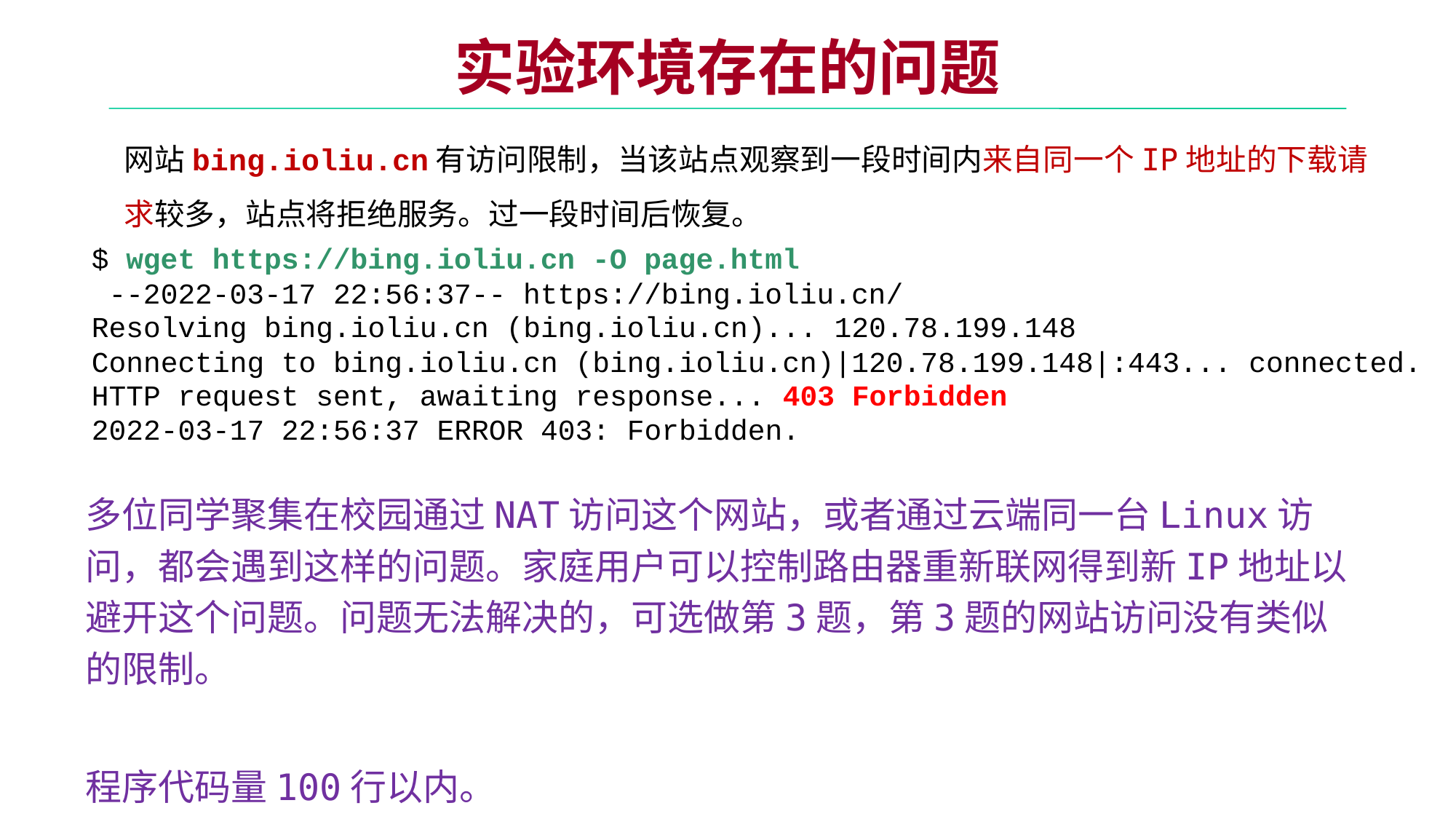

# 实验环境存在的问题
网站bing.ioliu.cn有访问限制，当该站点观察到一段时间内来自同一个IP地址的下载请求较多，站点将拒绝服务。过一段时间后恢复。

| $ wget https://bing.ioliu.cn -O page.html --2022-03-17 22:56:37-- https://bing.ioliu.cn/ Resolving bing.ioliu.cn (bing.ioliu.cn)... 120.78.199.148 Connecting to bing.ioliu.cn (bing.ioliu.cn)|120.78.199.148|:443... connected. HTTP request sent, awaiting response... 403 Forbidden 2022-03-17 22:56:37 ERROR 403: Forbidden. |
| --- |
多位同学聚集在校园通过NAT访问这个网站，或者通过云端同一台Linux访问，都会遇到这样的问题。家庭用户可以控制路由器重新联网得到新IP地址以避开这个问题。问题无法解决的，可选做第3题，第3题的网站访问没有类似的限制。

程序代码量100行以内。